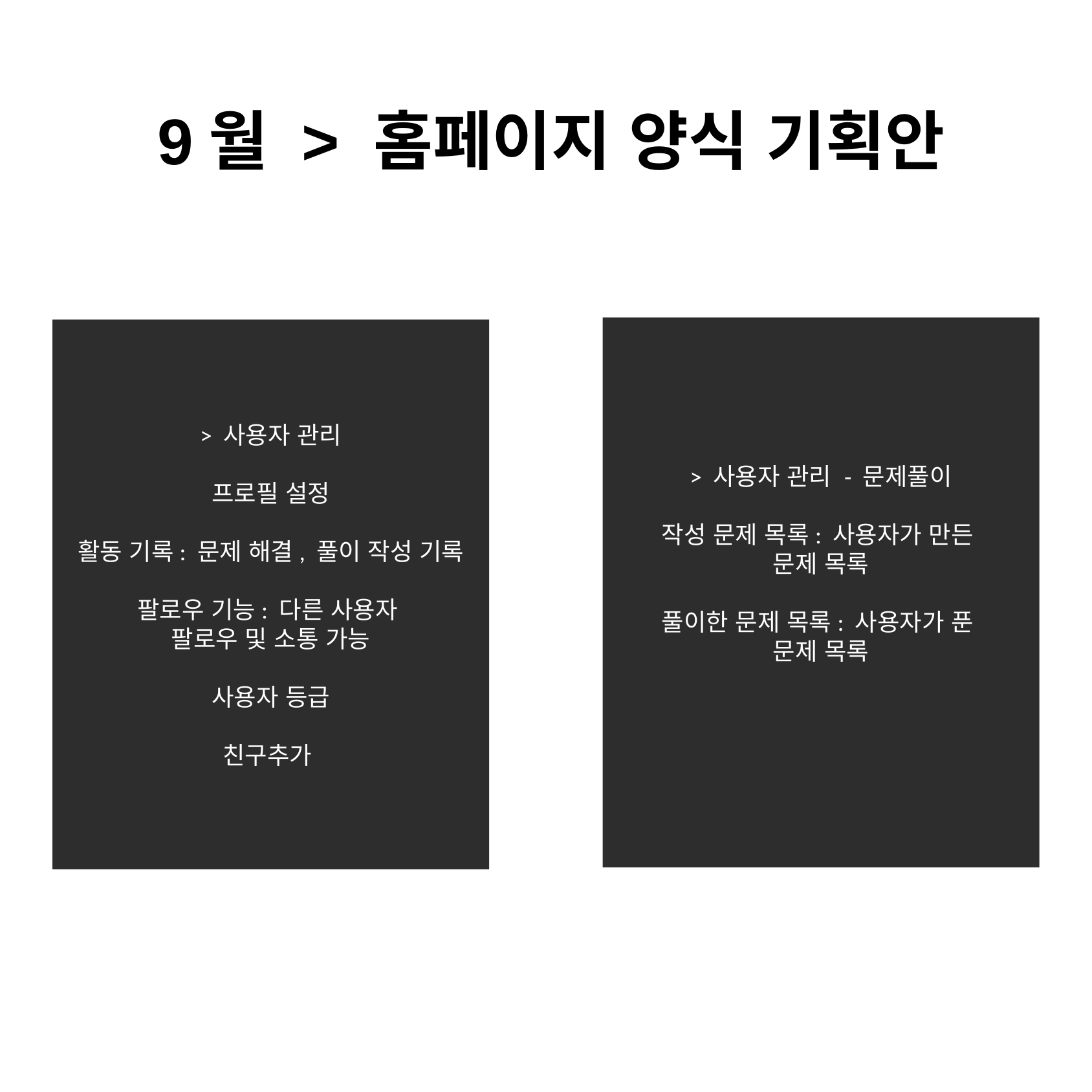

9월 > 홈페이지 양식 기획안
> 사용자 관리 - 문제풀이

작성 문제 목록: 사용자가 만든
문제 목록

풀이한 문제 목록: 사용자가 푼
문제 목록

> 사용자 관리

프로필 설정

활동 기록: 문제 해결, 풀이 작성 기록

팔로우 기능: 다른 사용자
팔로우 및 소통 가능

사용자 등급

친구추가